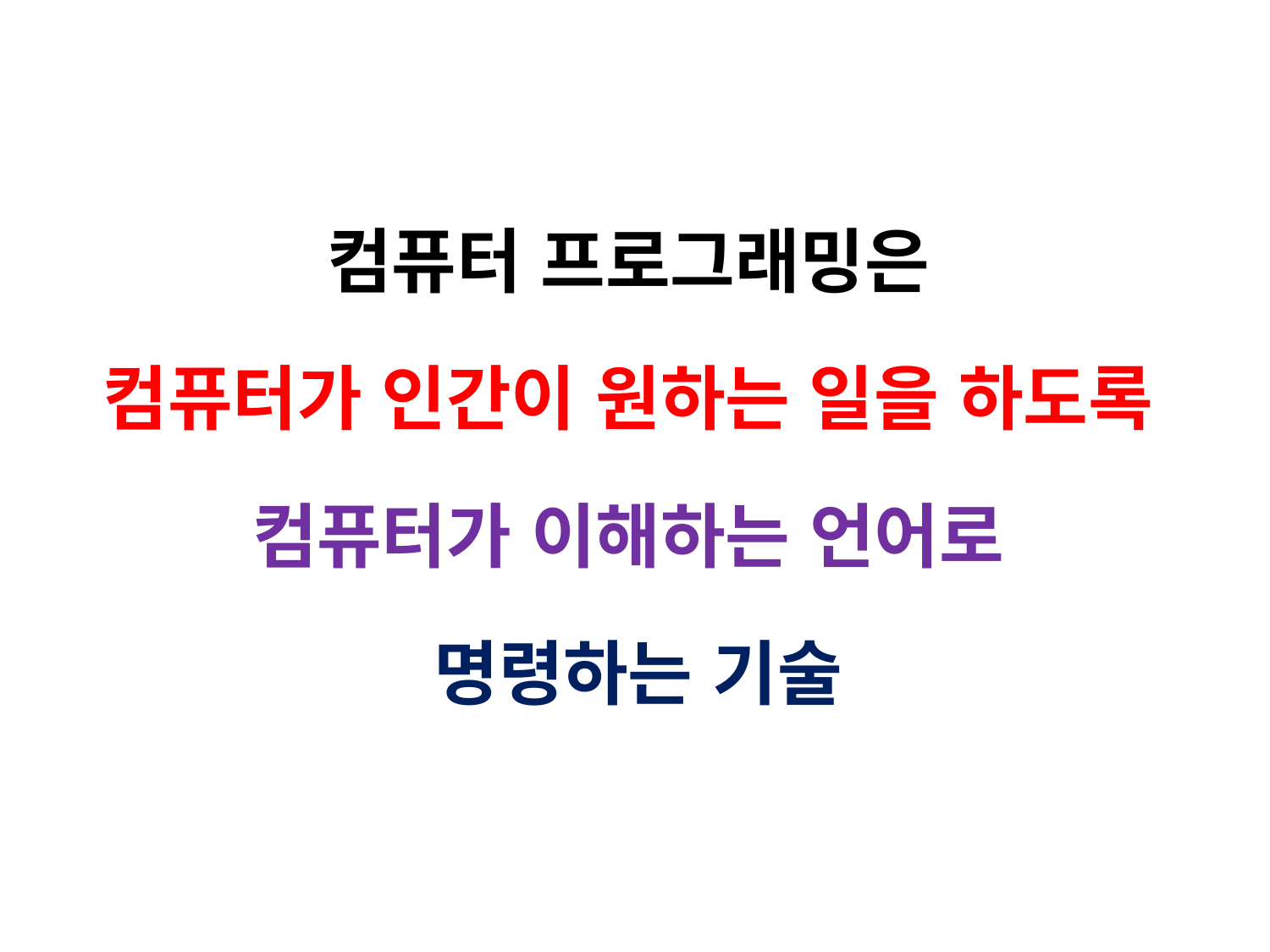

컴퓨터 프로그래밍은
컴퓨터가 인간이 원하는 일을 하도록
컴퓨터가 이해하는 언어로
명령하는 기술